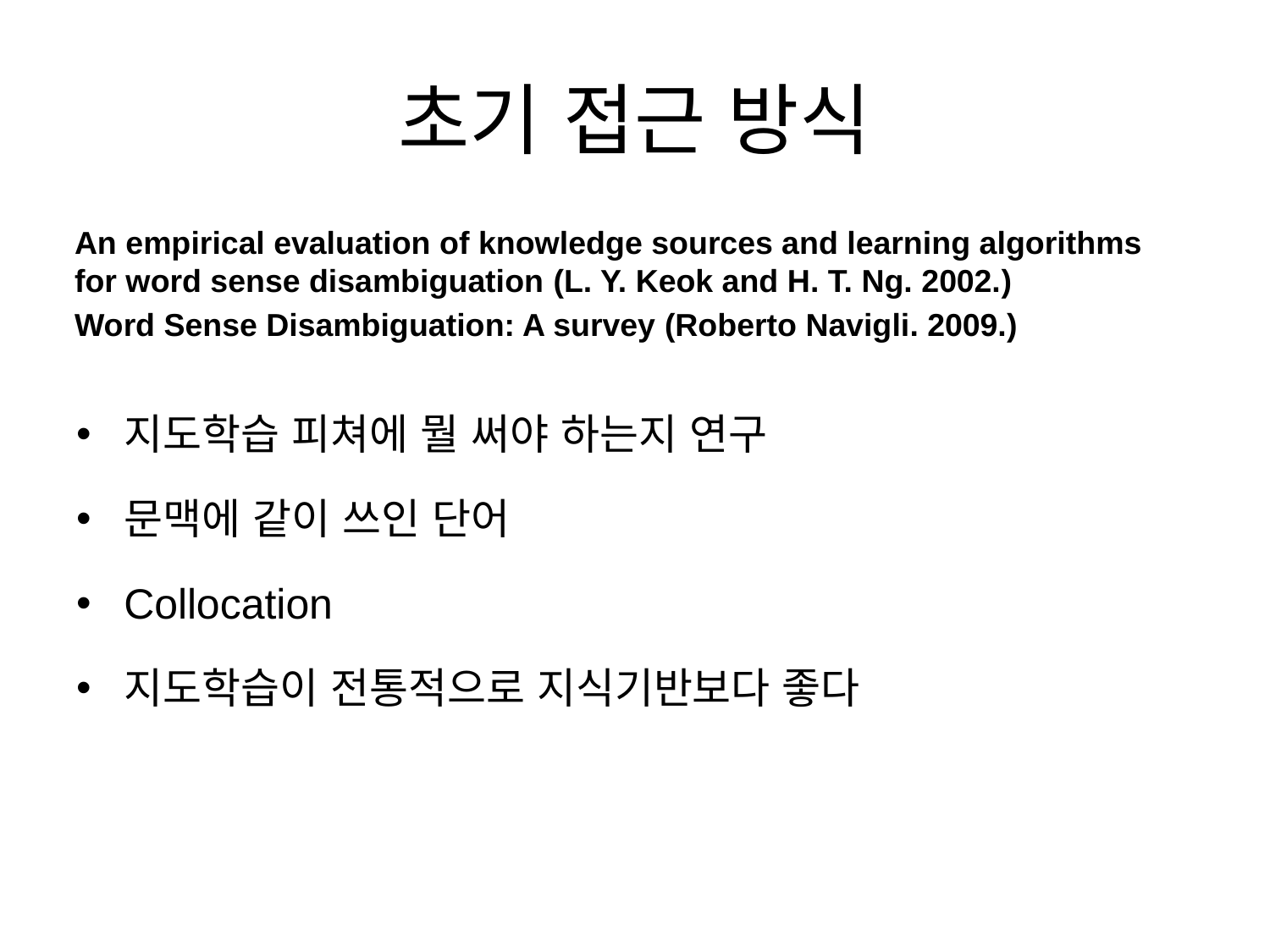

# 초기 접근 방식
An empirical evaluation of knowledge sources and learning algorithms for word sense disambiguation (L. Y. Keok and H. T. Ng. 2002.)
Word Sense Disambiguation: A survey (Roberto Navigli. 2009.)
지도학습 피쳐에 뭘 써야 하는지 연구
문맥에 같이 쓰인 단어
Collocation
지도학습이 전통적으로 지식기반보다 좋다